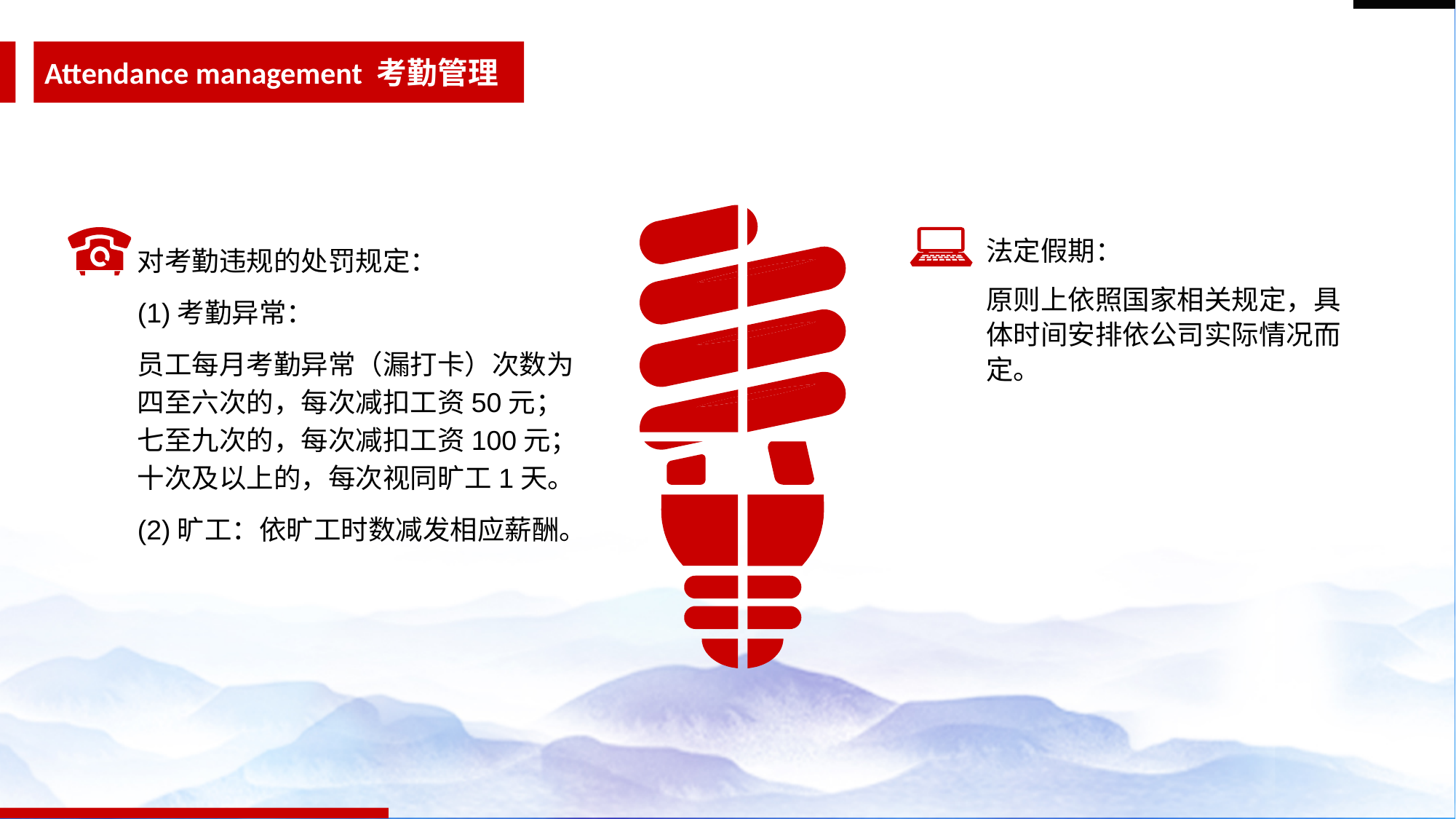

Attendance management 考勤管理

法定假期：
原则上依照国家相关规定，具体时间安排依公司实际情况而定。

对考勤违规的处罚规定：
(1)考勤异常：
员工每月考勤异常（漏打卡）次数为四至六次的，每次减扣工资50元；七至九次的，每次减扣工资100元；十次及以上的，每次视同旷工1天。
(2)旷工：依旷工时数减发相应薪酬。